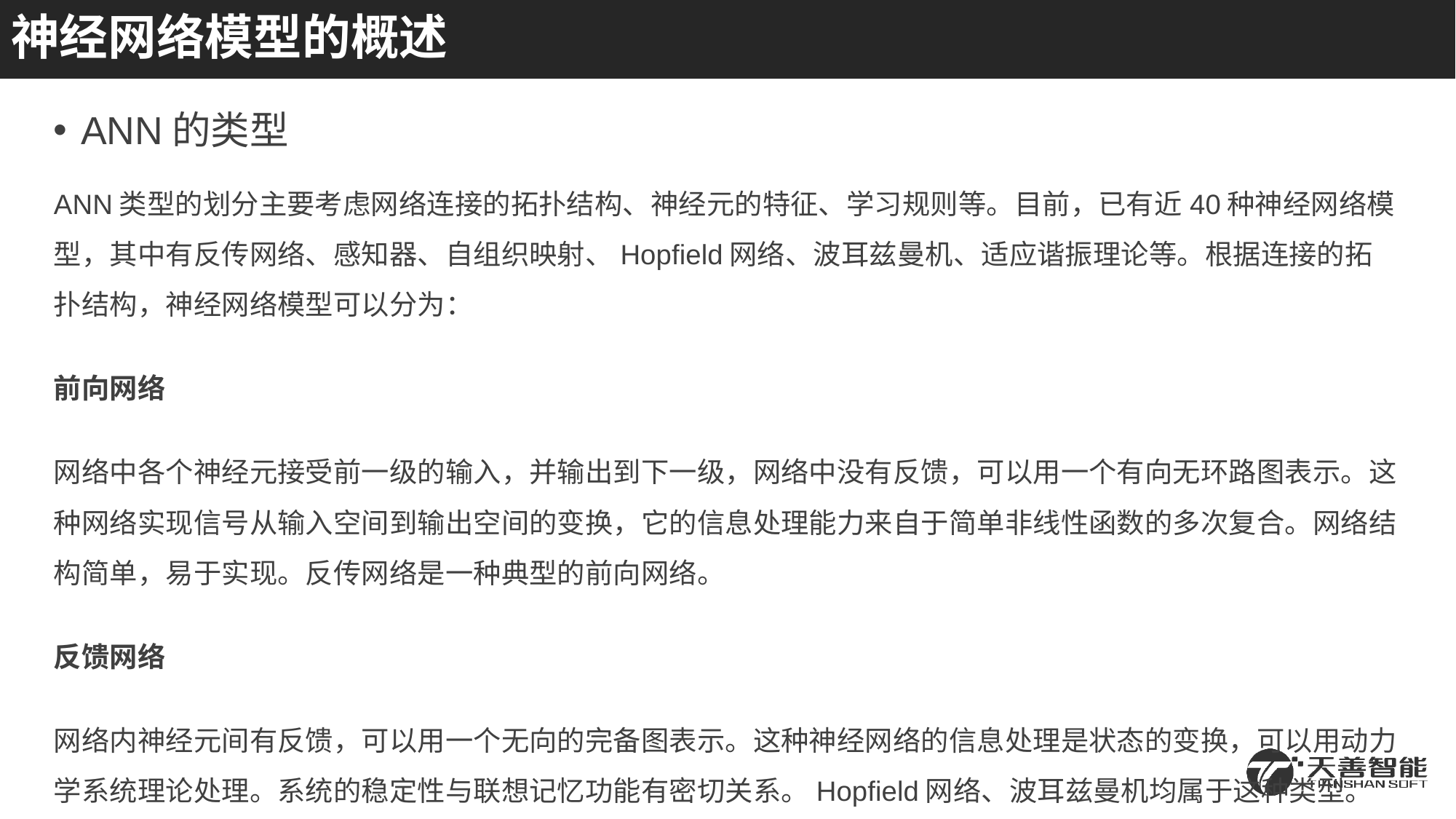

# 神经网络模型的概述
ANN的类型
ANN类型的划分主要考虑网络连接的拓扑结构、神经元的特征、学习规则等。目前，已有近40种神经网络模型，其中有反传网络、感知器、自组织映射、Hopfield网络、波耳兹曼机、适应谐振理论等。根据连接的拓扑结构，神经网络模型可以分为：
前向网络
网络中各个神经元接受前一级的输入，并输出到下一级，网络中没有反馈，可以用一个有向无环路图表示。这种网络实现信号从输入空间到输出空间的变换，它的信息处理能力来自于简单非线性函数的多次复合。网络结构简单，易于实现。反传网络是一种典型的前向网络。
反馈网络
网络内神经元间有反馈，可以用一个无向的完备图表示。这种神经网络的信息处理是状态的变换，可以用动力学系统理论处理。系统的稳定性与联想记忆功能有密切关系。Hopfield网络、波耳兹曼机均属于这种类型。